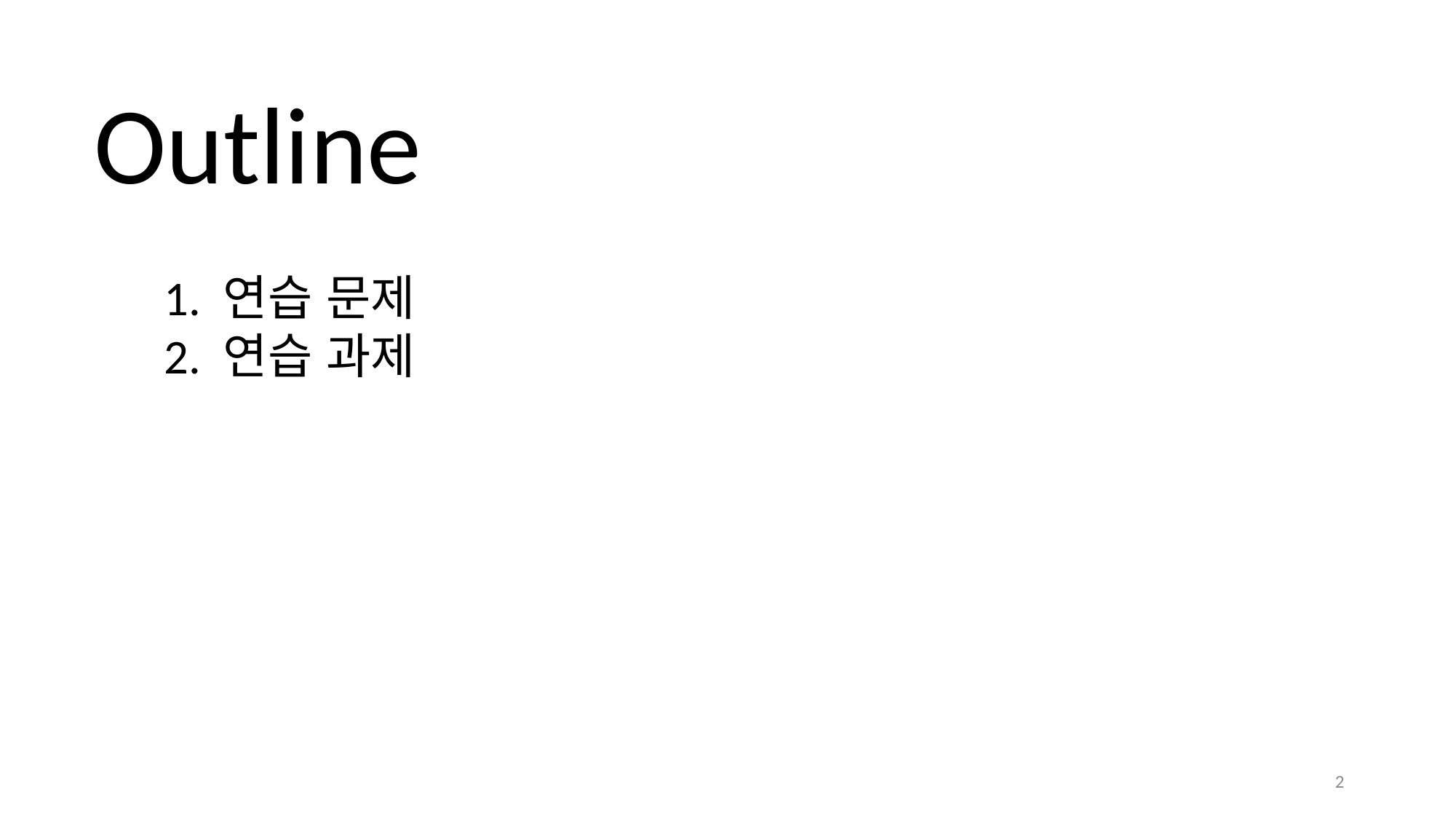

Outline
1. 연습 문제
2. 연습 과제
2